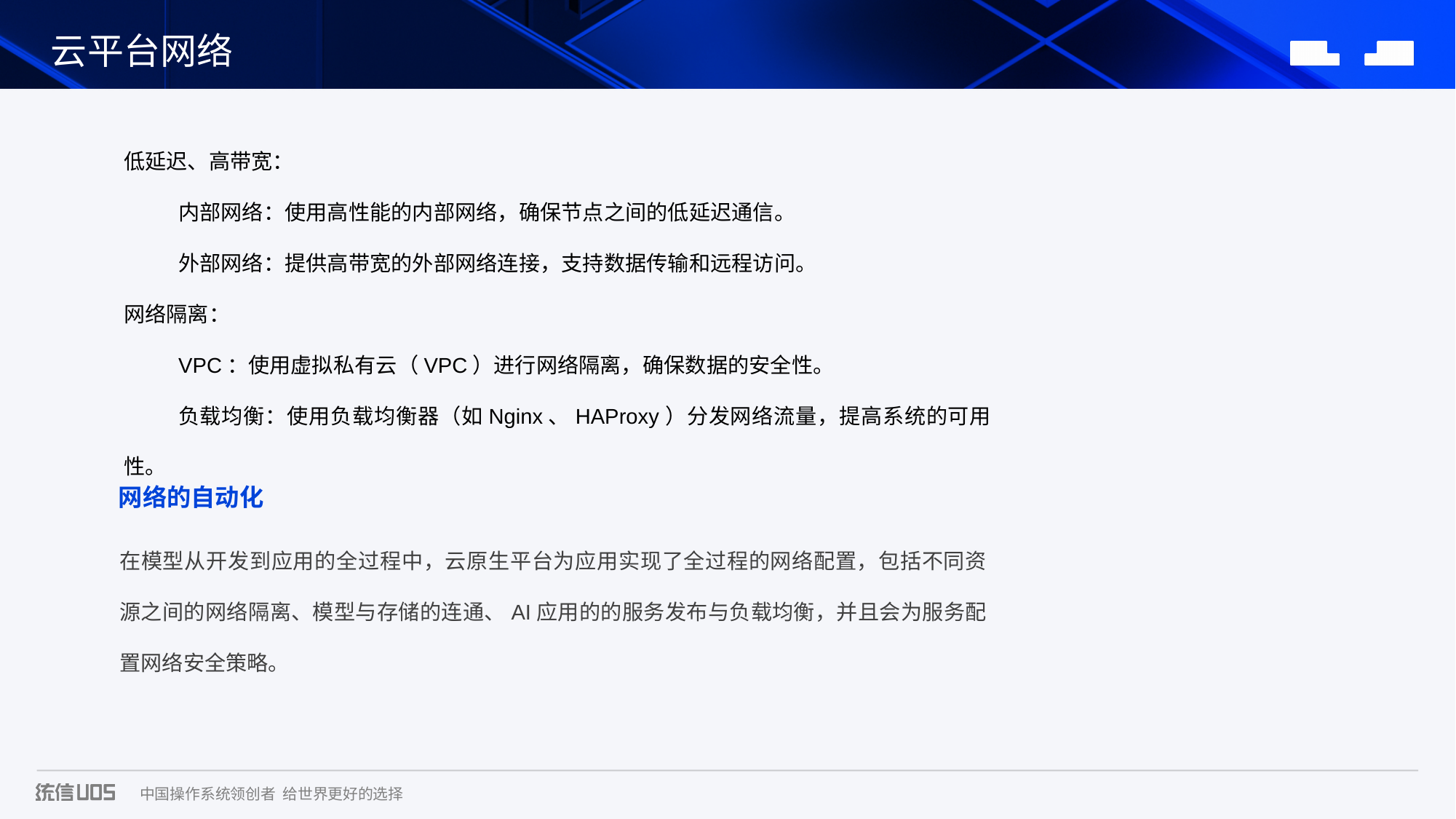

云平台网络
低延迟、高带宽：
内部网络：使用高性能的内部网络，确保节点之间的低延迟通信。
外部网络：提供高带宽的外部网络连接，支持数据传输和远程访问。
网络隔离：
VPC：使用虚拟私有云（VPC）进行网络隔离，确保数据的安全性。
负载均衡：使用负载均衡器（如Nginx、HAProxy）分发网络流量，提高系统的可用性。
网络的自动化
在模型从开发到应用的全过程中，云原生平台为应用实现了全过程的网络配置，包括不同资源之间的网络隔离、模型与存储的连通、AI应用的的服务发布与负载均衡，并且会为服务配置网络安全策略。